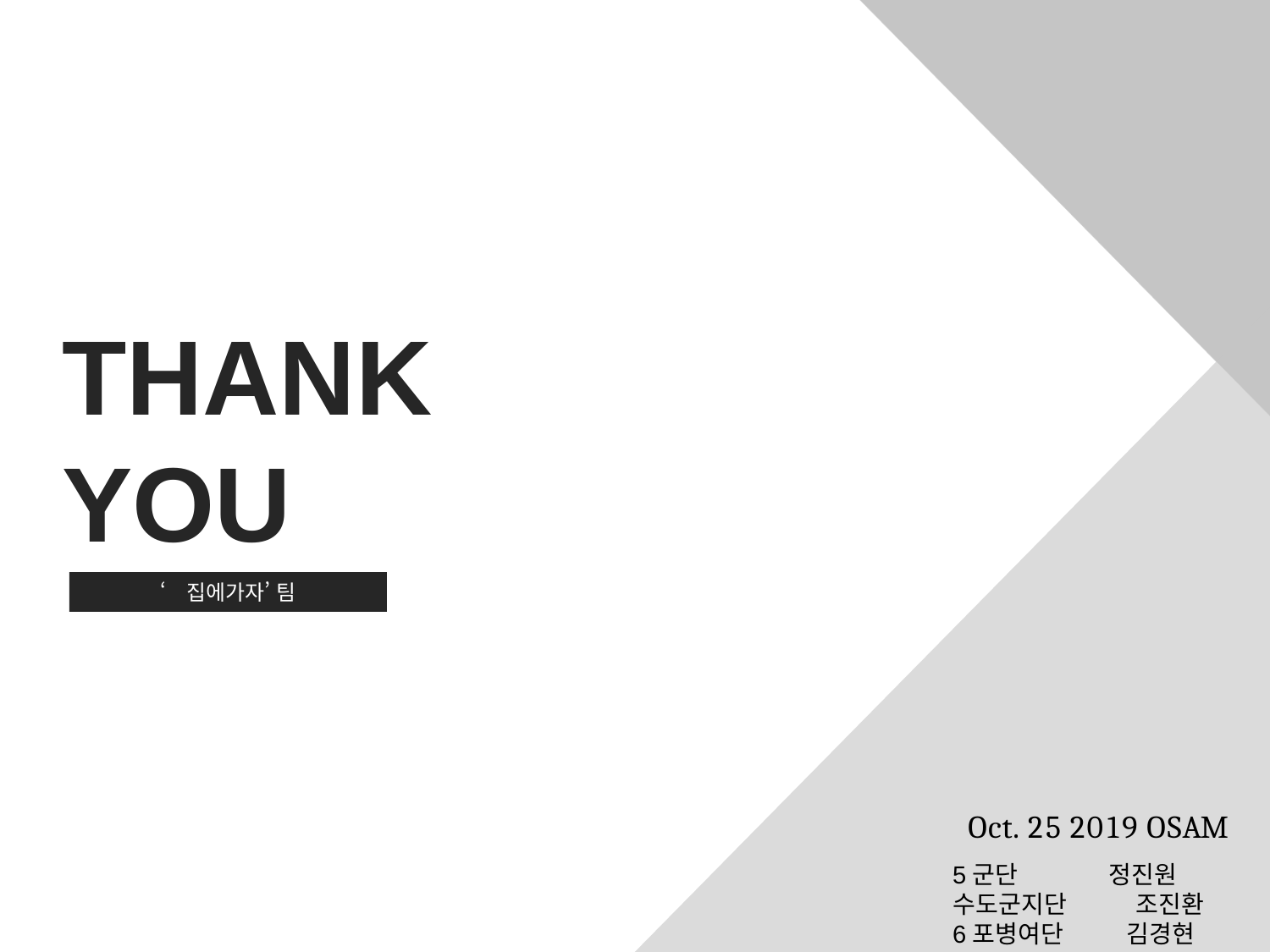

THANK
YOU

‘집에가자’ 팀
Oct. 25 2019 OSAM
5군단             정진원
수도군지단	        조진환
6포병여단         김경현